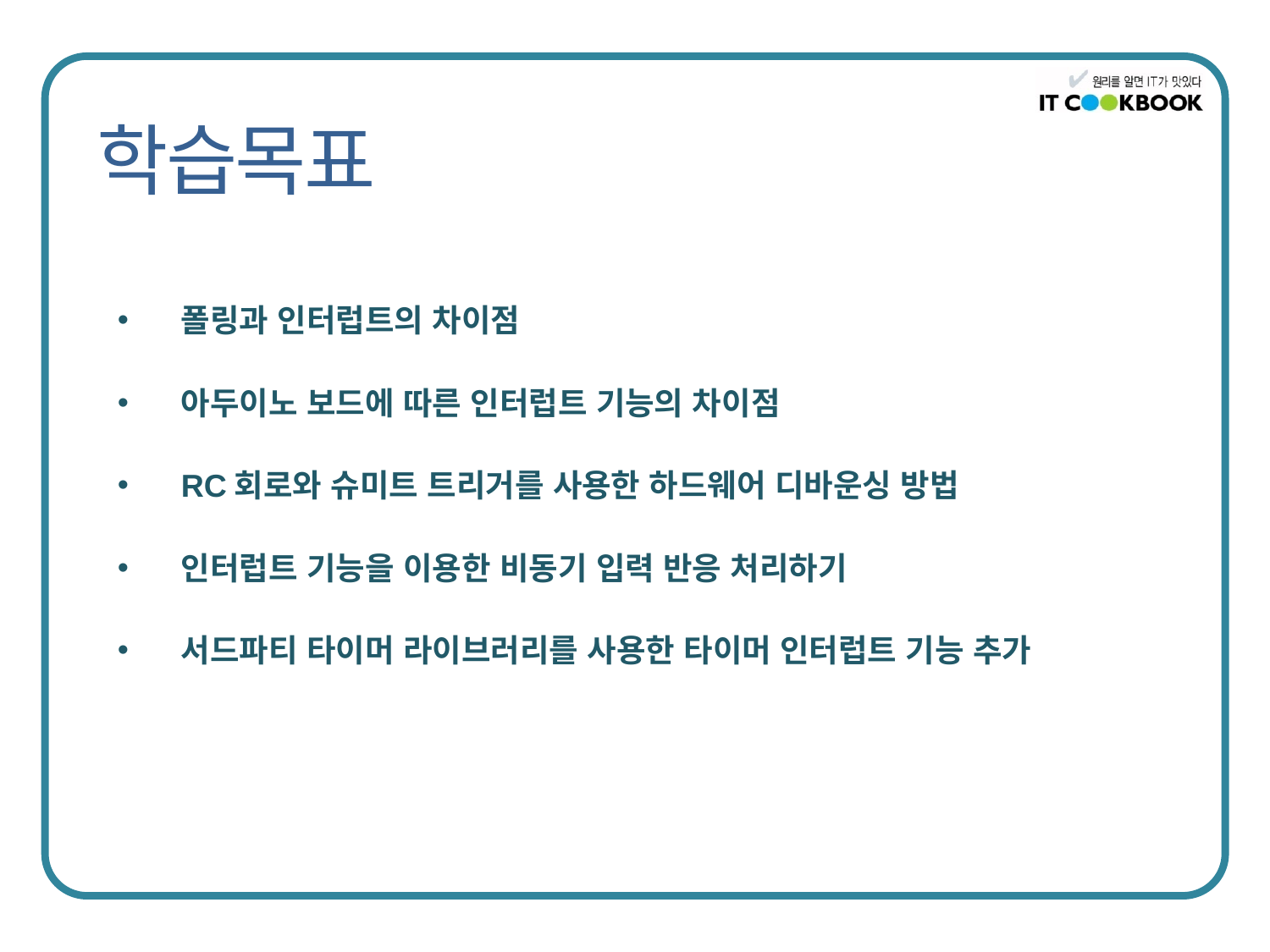

폴링과 인터럽트의 차이점
아두이노 보드에 따른 인터럽트 기능의 차이점
RC회로와 슈미트 트리거를 사용한 하드웨어 디바운싱 방법
인터럽트 기능을 이용한 비동기 입력 반응 처리하기
서드파티 타이머 라이브러리를 사용한 타이머 인터럽트 기능 추가